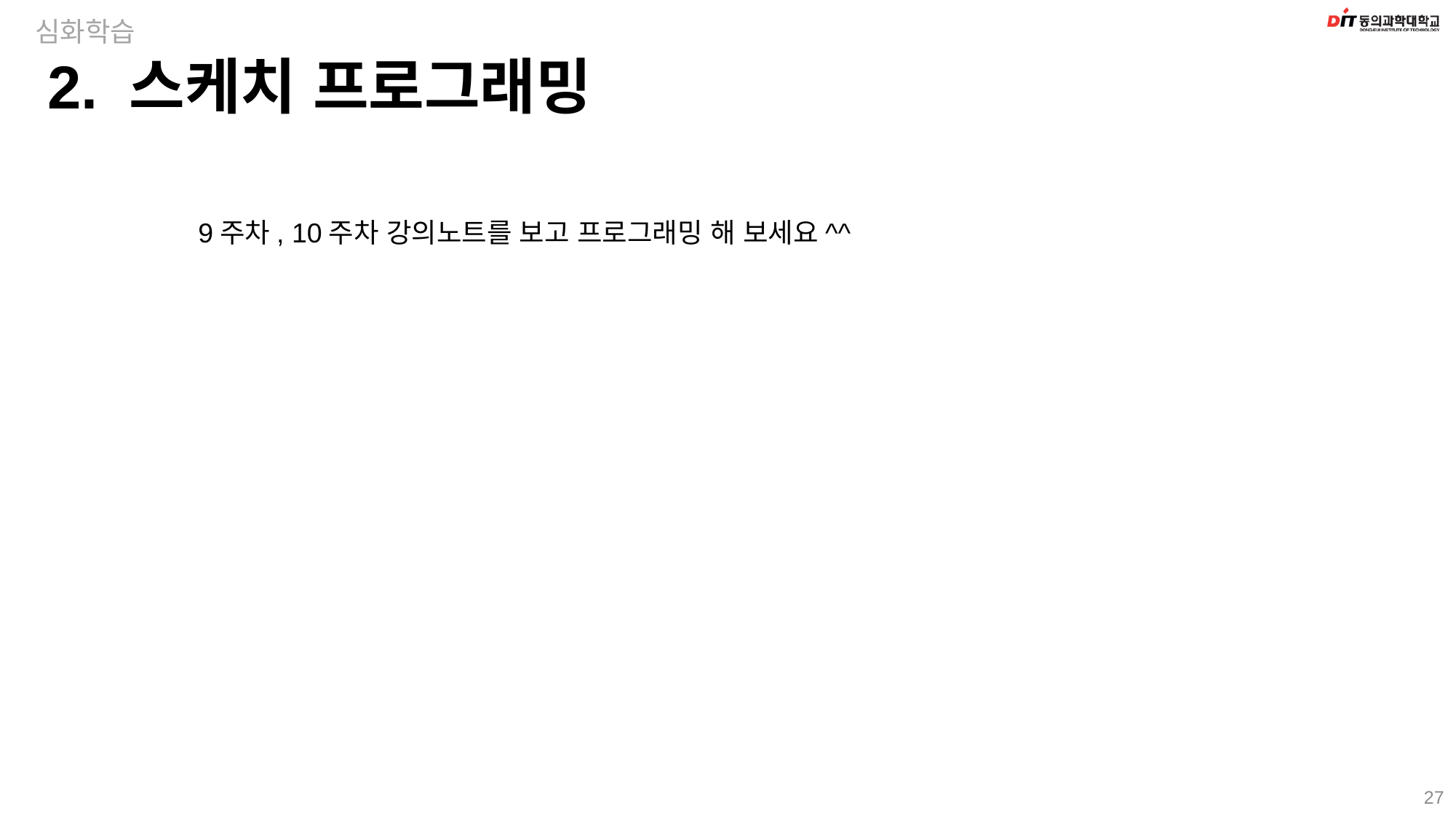

심화학습
2. 스케치 프로그래밍
9주차, 10주차 강의노트를 보고 프로그래밍 해 보세요^^
27